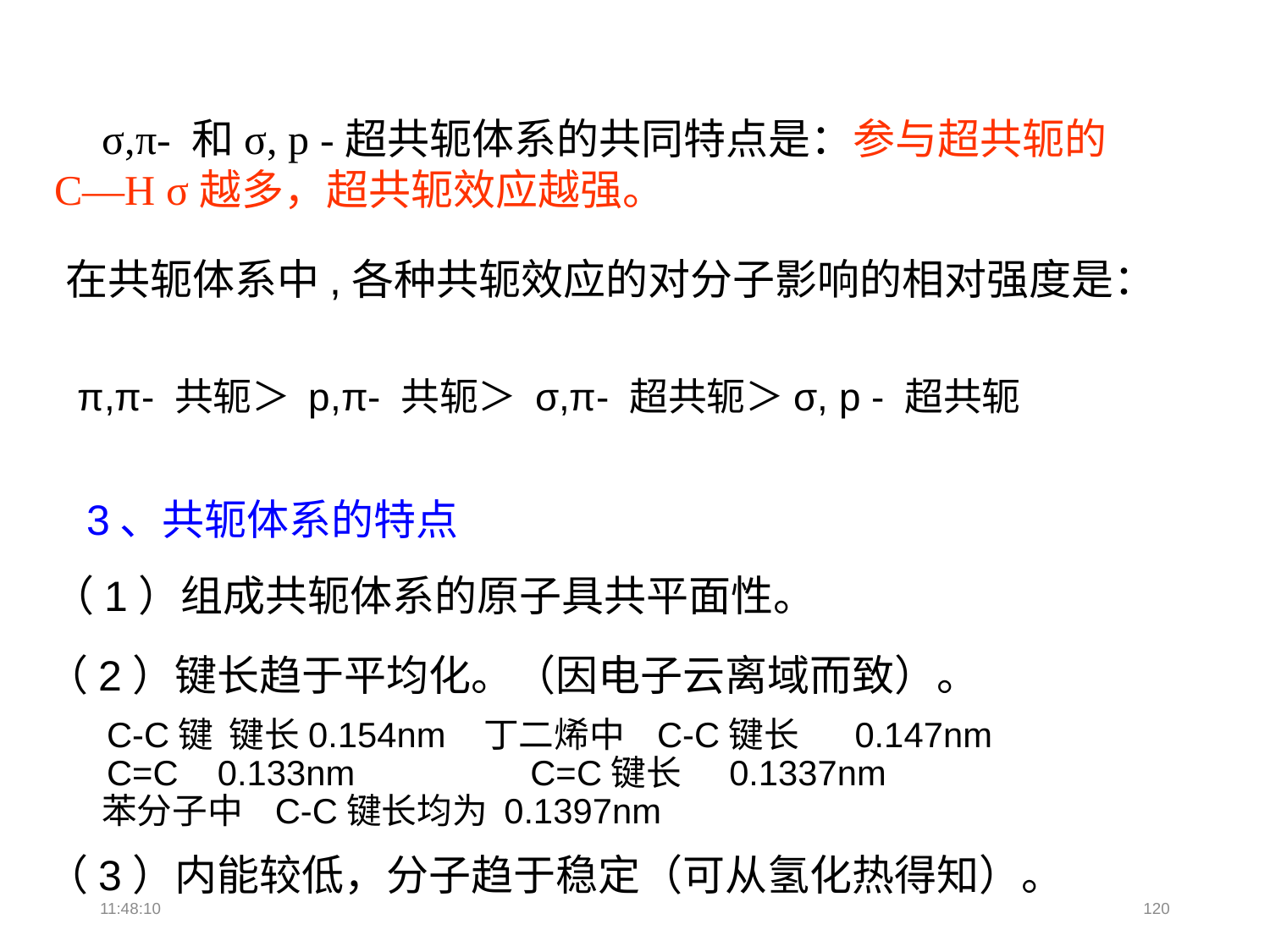

σ,π- 和σ, p -超共轭体系的共同特点是：参与超共轭的C―H σ越多，超共轭效应越强。
在共轭体系中,各种共轭效应的对分子影响的相对强度是：

π,π- 共轭＞ p,π- 共轭＞ σ,π- 超共轭＞σ, p - 超共轭
3、共轭体系的特点
（1）组成共轭体系的原子具共平面性。
（2）键长趋于平均化。（因电子云离域而致）。
   C-C键  键长0.154nm   丁二烯中   C-C键长      0.147nm
   C=C    0.133nm                  C=C键长     0.1337nm
  苯分子中   C-C键长均为 0.1397nm

（3）内能较低，分子趋于稳定（可从氢化热得知）。
11:48:10
120